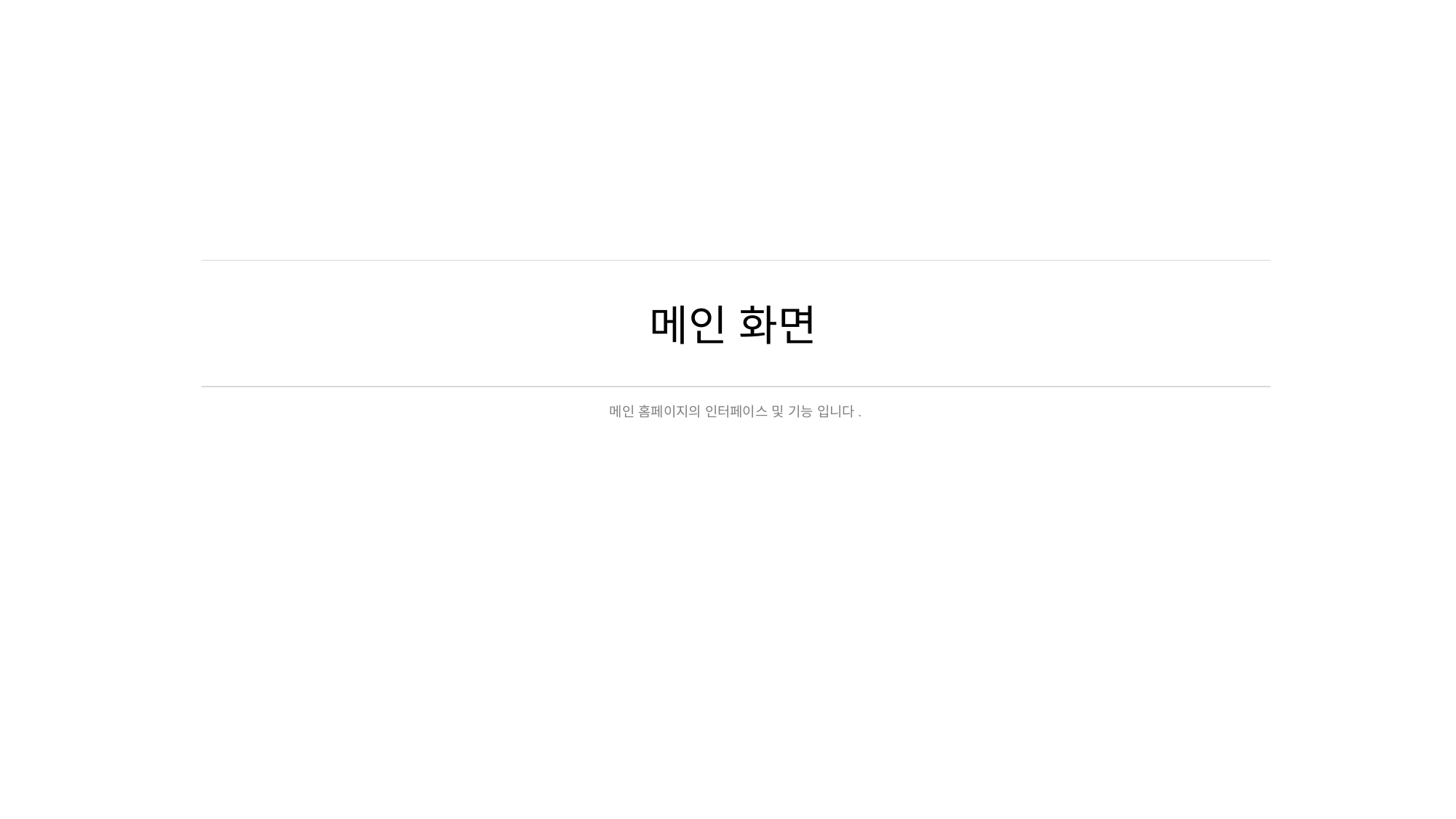

# 메인 화면
메인 홈페이지의 인터페이스 및 기능 입니다.